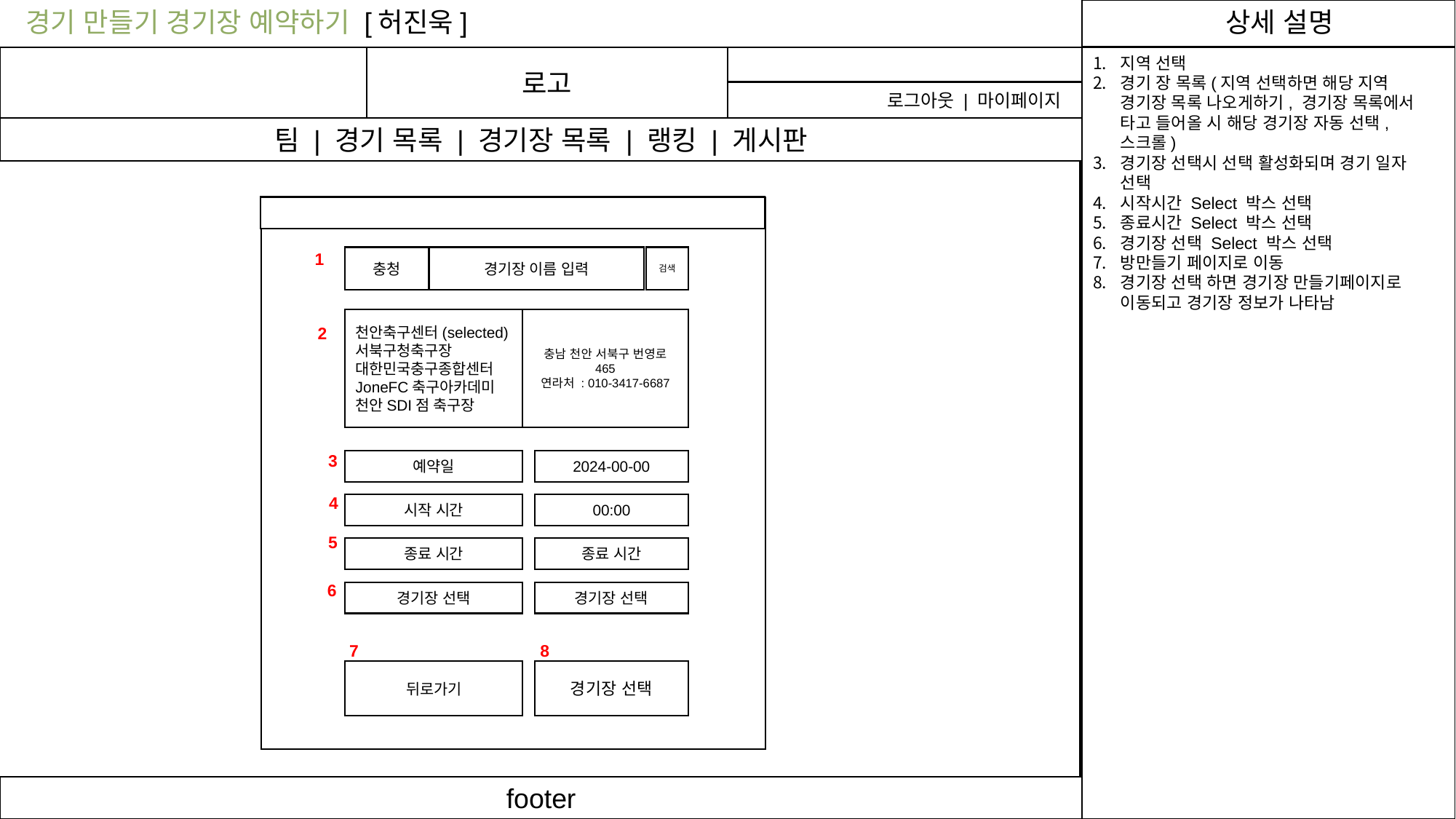

경기 만들기 경기장 예약하기 [허진욱]

상세 설명

로고

지역 선택
경기 장 목록(지역 선택하면 해당 지역 경기장 목록 나오게하기, 경기장 목록에서 타고 들어올 시 해당 경기장 자동 선택, 스크롤)
경기장 선택시 선택 활성화되며 경기 일자 선택
시작시간 Select 박스 선택
종료시간 Select 박스 선택
경기장 선택 Select 박스 선택
방만들기 페이지로 이동
경기장 선택 하면 경기장 만들기페이지로 이동되고 경기장 정보가 나타남
로그아웃 | 마이페이지
팀 | 경기 목록 | 경기장 목록 | 랭킹 | 게시판

1
충청
경기장 이름 입력
검색
충남 천안 서북구 번영로 465
연라처 : 010-3417-6687
천안축구센터(selected)
서북구청축구장
대한민국충구종합센터
JoneFC축구아카데미
천안SDI점 축구장
2
3
예약일
2024-00-00
4
시작 시간
00:00
5
종료 시간
종료 시간
6
경기장 선택
경기장 선택
7
8
뒤로가기
경기장 선택
footer